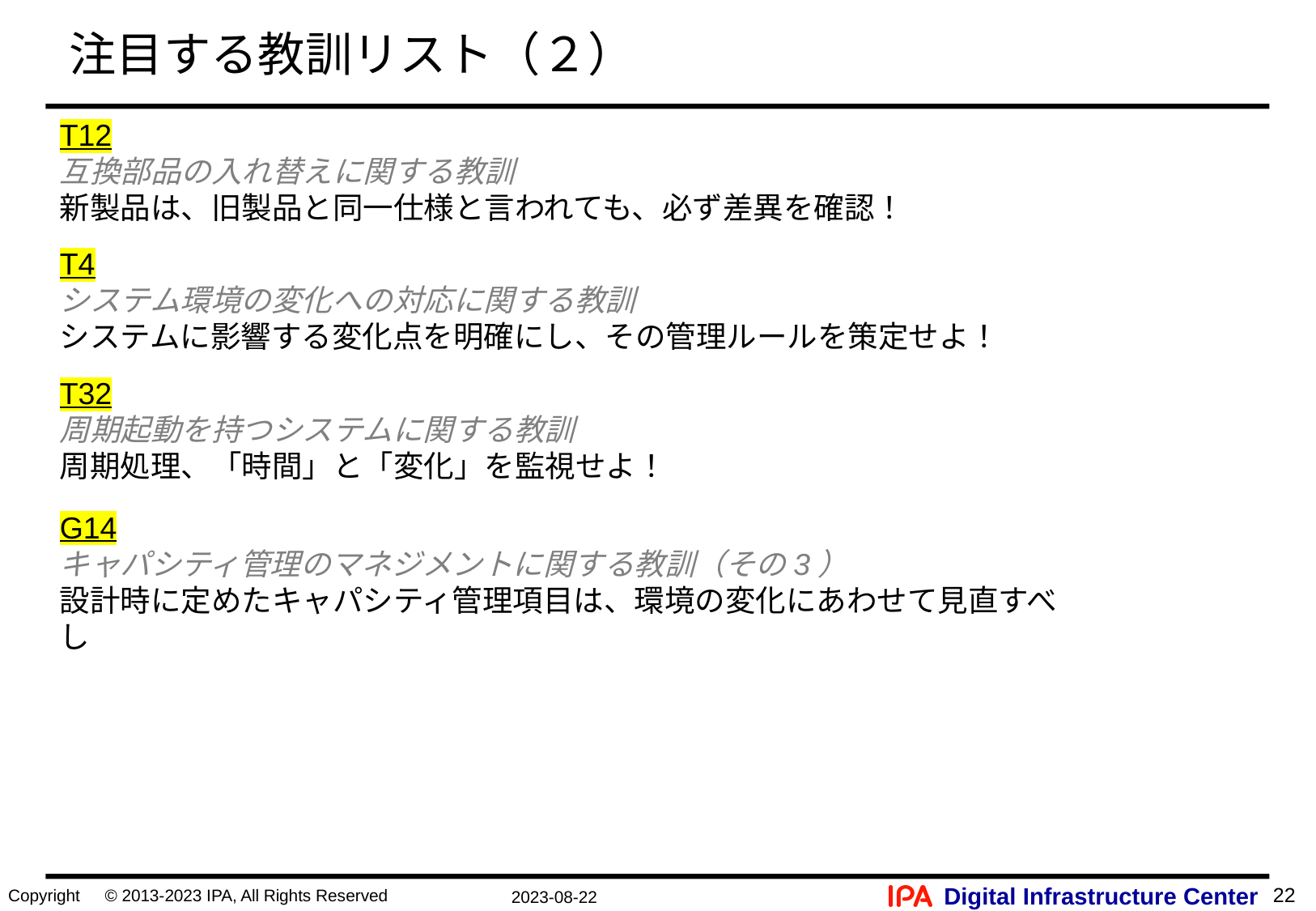

# 注目する教訓リスト（２）
T12
互換部品の入れ替えに関する教訓
新製品は、旧製品と同一仕様と言われても、必ず差異を確認！
T4
システム環境の変化への対応に関する教訓
システムに影響する変化点を明確にし、その管理ルールを策定せよ！
T32
周期起動を持つシステムに関する教訓
周期処理、「時間」と「変化」を監視せよ！
G14
キャパシティ管理のマネジメントに関する教訓（その3）
設計時に定めたキャパシティ管理項目は、環境の変化にあわせて見直すべし